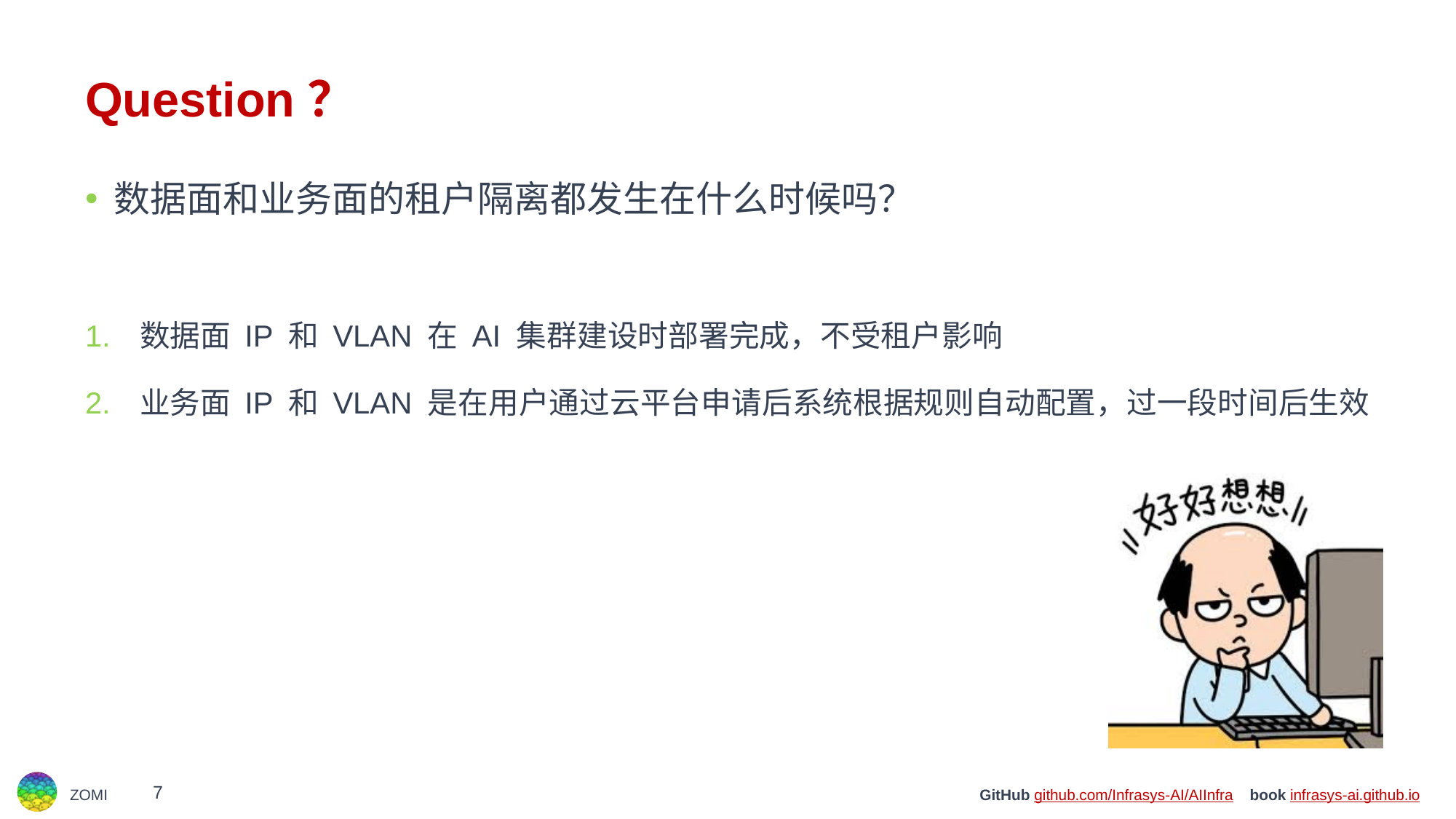

# Question？
数据面和业务面的租户隔离都发生在什么时候吗？

数据面 IP 和 VLAN 在 AI 集群建设时部署完成，不受租户影响
业务面 IP 和 VLAN 是在用户通过云平台申请后系统根据规则自动配置，过一段时间后生效